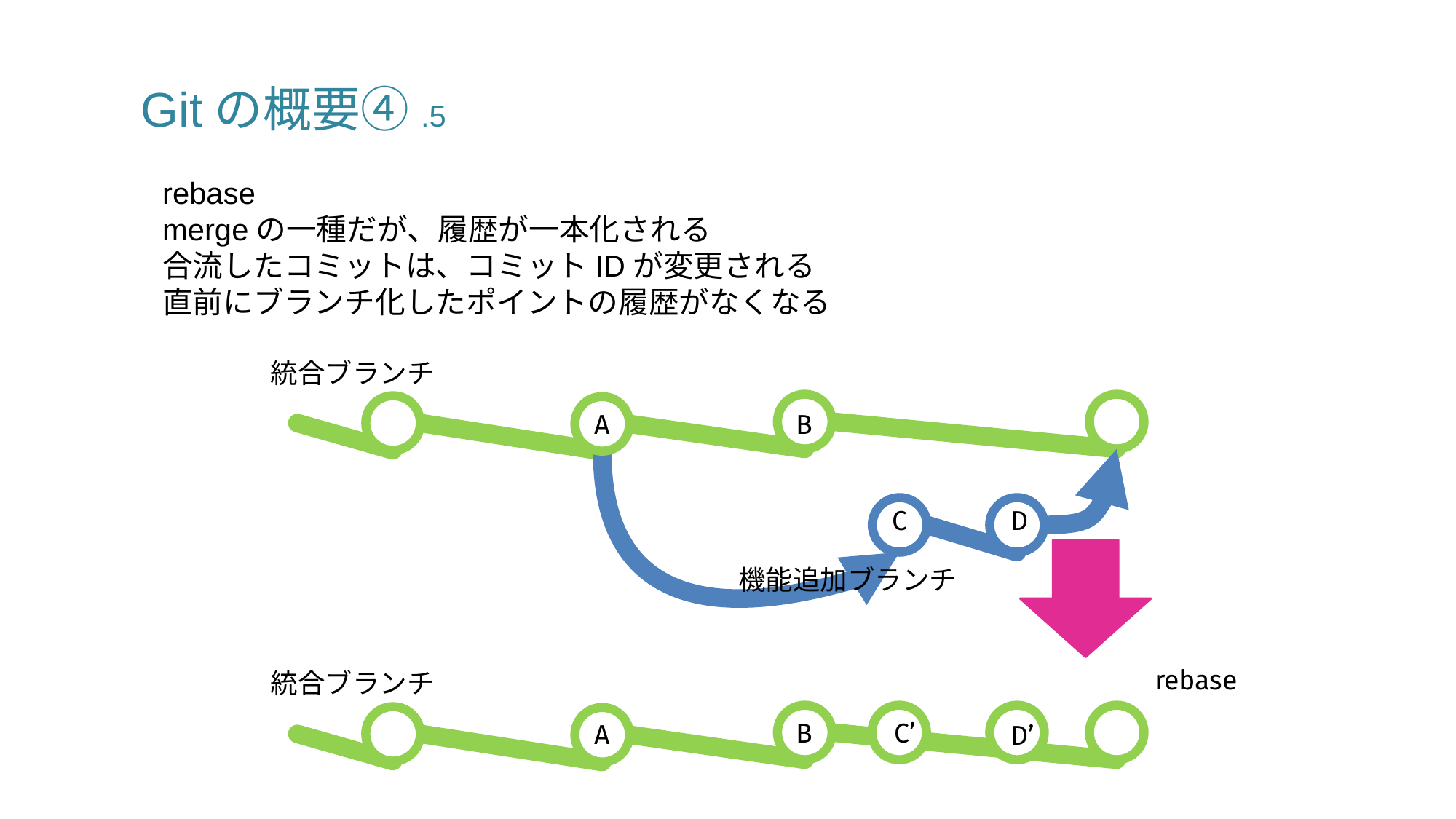

# Gitの概要④.5
rebase
mergeの一種だが、履歴が一本化される
合流したコミットは、コミットIDが変更される
直前にブランチ化したポイントの履歴がなくなる

統合ブランチ

A
B

C

D

機能追加ブランチ
rebase
統合ブランチ

C’
B
A
D’